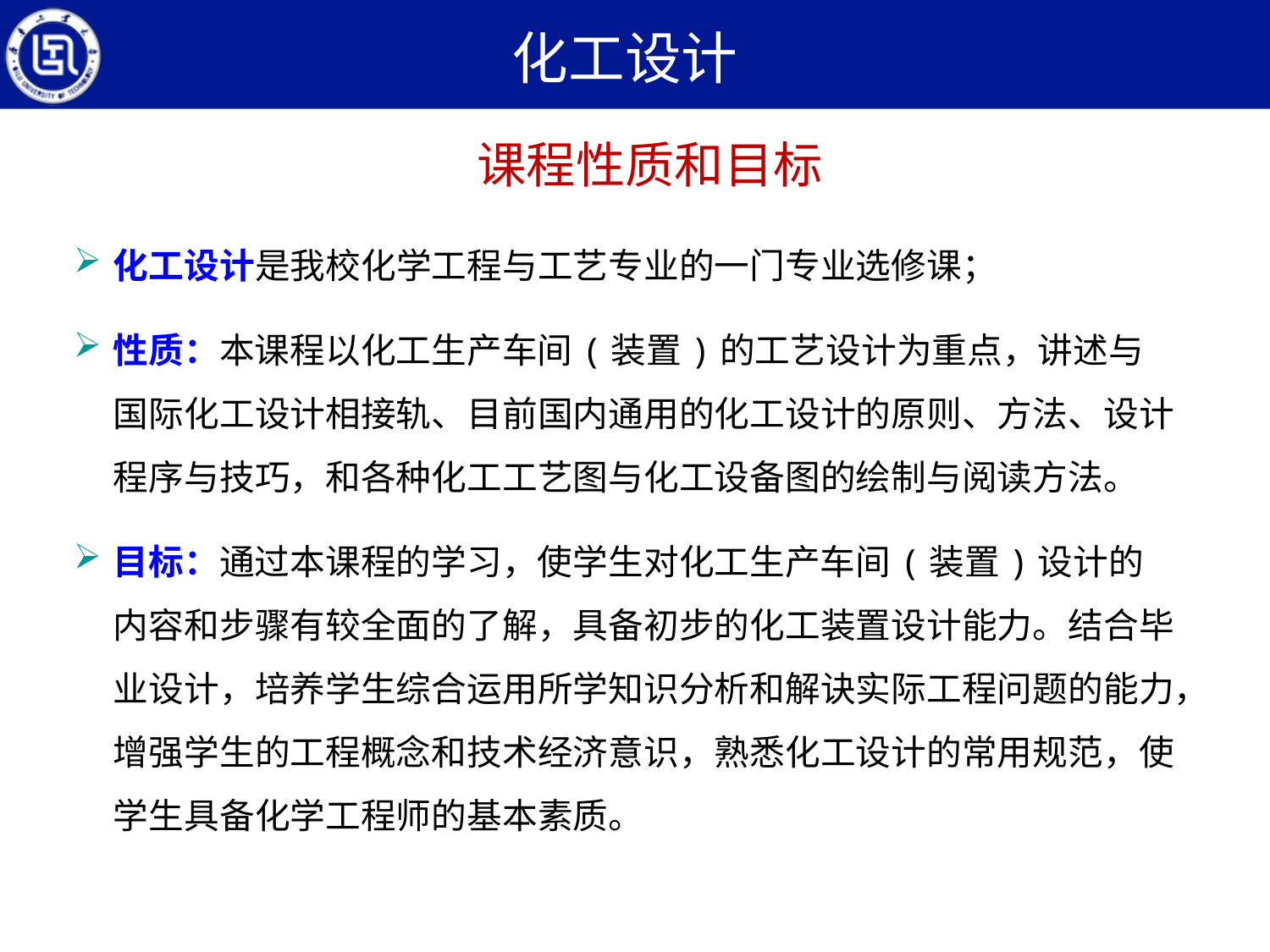

化工设计
课程性质和目标
化工设计是我校化学工程与工艺专业的一门专业选修课；
性质：本课程以化工生产车间(装置)的工艺设计为重点，讲述与国际化工设计相接轨、目前国内通用的化工设计的原则、方法、设计程序与技巧，和各种化工工艺图与化工设备图的绘制与阅读方法。
目标：通过本课程的学习，使学生对化工生产车间(装置)设计的内容和步骤有较全面的了解，具备初步的化工装置设计能力。结合毕业设计，培养学生综合运用所学知识分析和解诀实际工程问题的能力，增强学生的工程概念和技术经济意识，熟悉化工设计的常用规范，使学生具备化学工程师的基本素质。